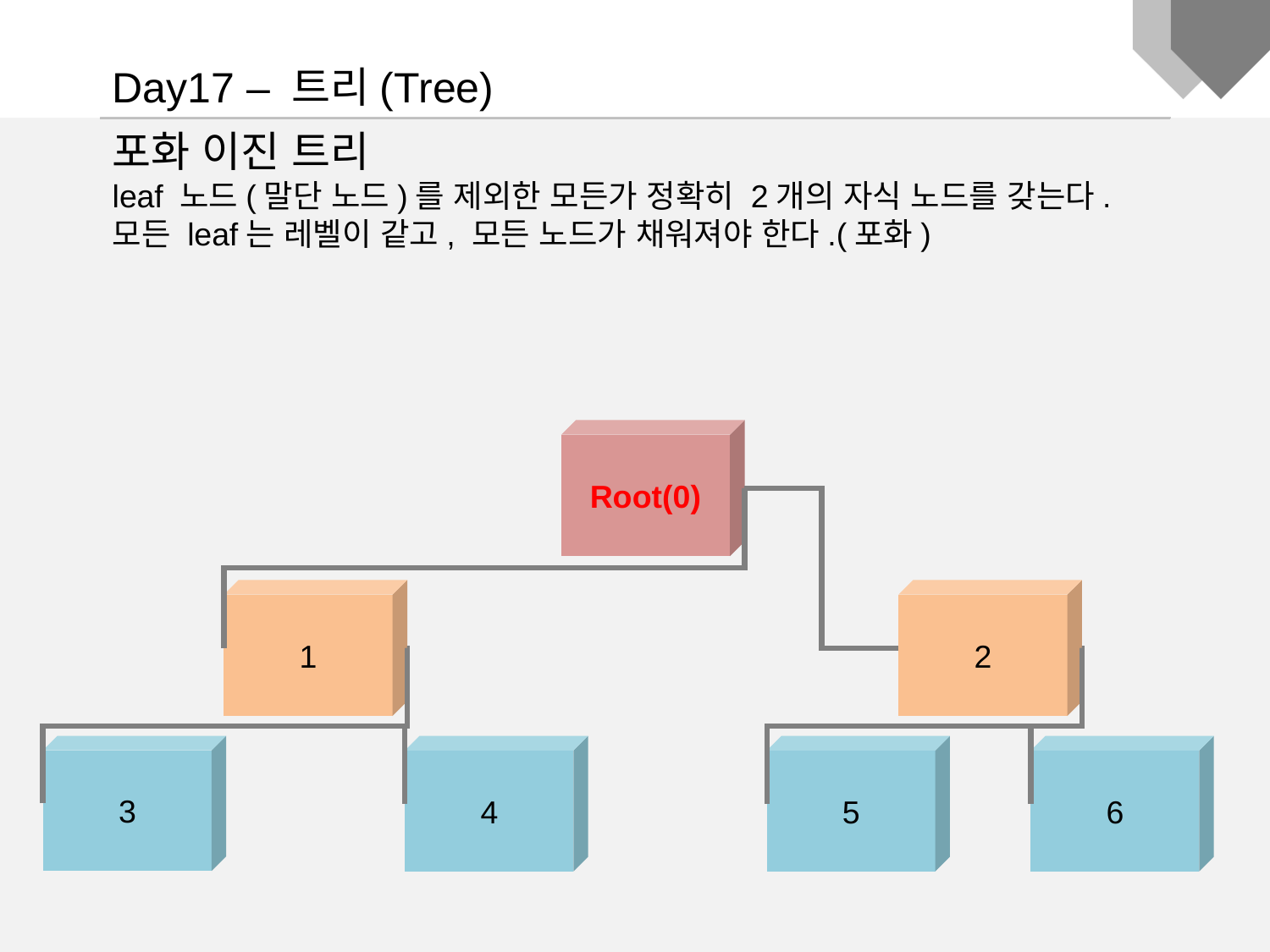

Day17 – 트리(Tree)
포화 이진 트리
leaf 노드(말단 노드)를 제외한 모든가 정확히 2개의 자식 노드를 갖는다.
모든 leaf는 레벨이 같고, 모든 노드가 채워져야 한다.(포화)
Root(0)
1
2
4
5
6
3